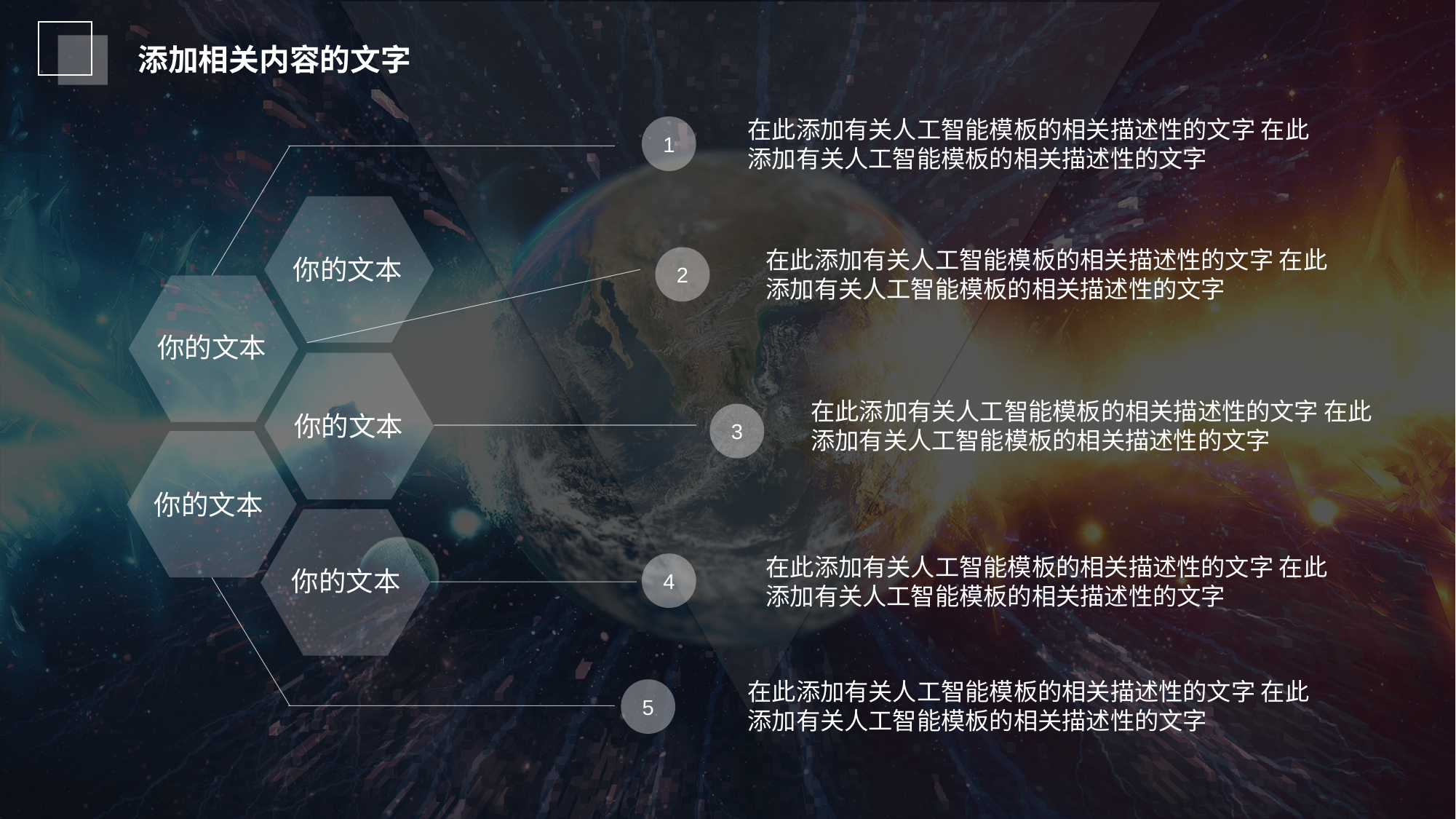

在此添加有关人工智能模板的相关描述性的文字 在此添加有关人工智能模板的相关描述性的文字
1

在此添加有关人工智能模板的相关描述性的文字 在此添加有关人工智能模板的相关描述性的文字
你的文本
2
你的文本
在此添加有关人工智能模板的相关描述性的文字 在此添加有关人工智能模板的相关描述性的文字
3
你的文本
你的文本
在此添加有关人工智能模板的相关描述性的文字 在此添加有关人工智能模板的相关描述性的文字
4
你的文本
在此添加有关人工智能模板的相关描述性的文字 在此添加有关人工智能模板的相关描述性的文字
5